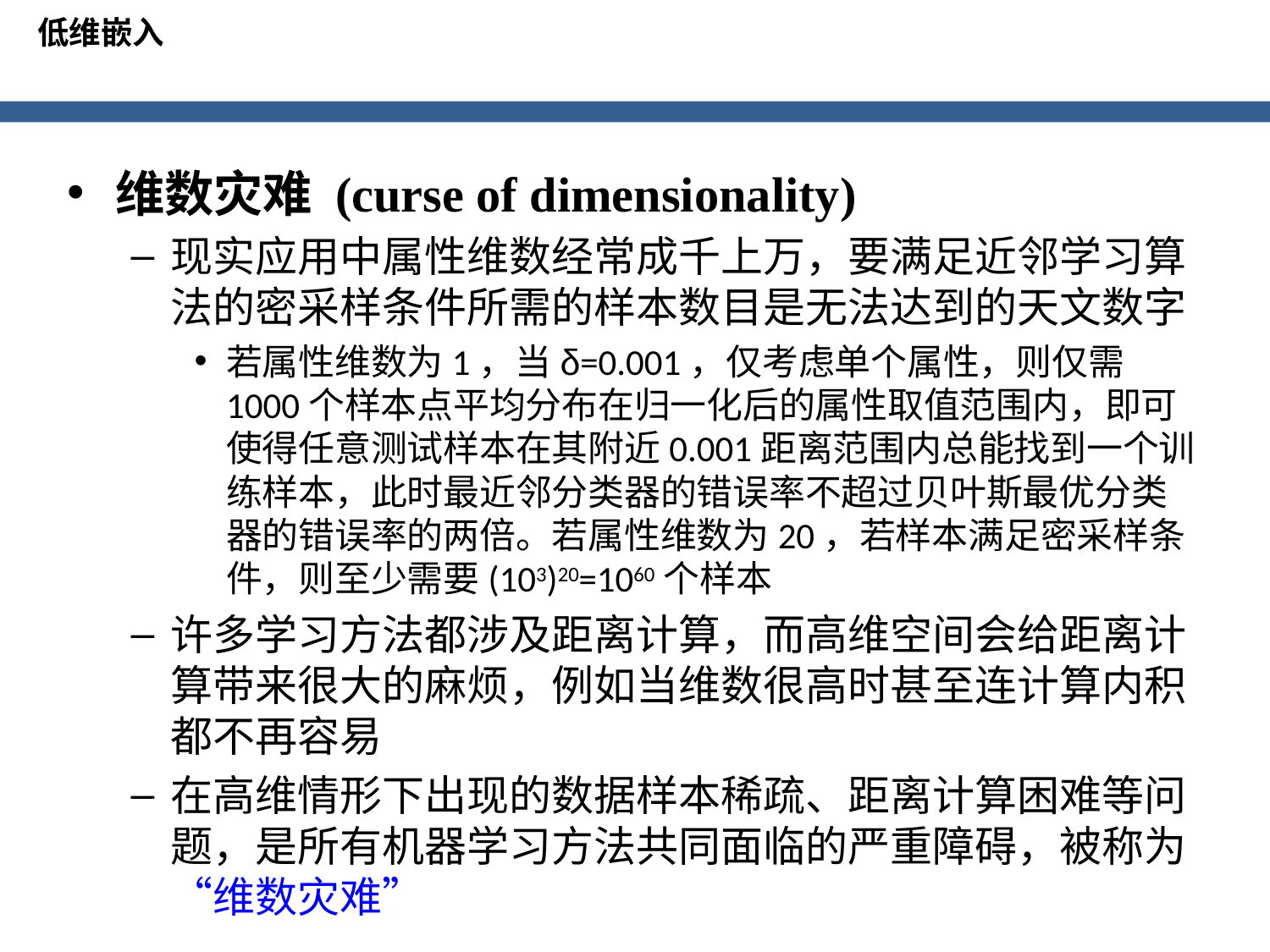

低维嵌入
维数灾难 (curse of dimensionality)
现实应用中属性维数经常成千上万，要满足近邻学习算法的密采样条件所需的样本数目是无法达到的天文数字
若属性维数为1，当δ=0.001，仅考虑单个属性，则仅需1000个样本点平均分布在归一化后的属性取值范围内，即可使得任意测试样本在其附近0.001距离范围内总能找到一个训练样本，此时最近邻分类器的错误率不超过贝叶斯最优分类器的错误率的两倍。若属性维数为20，若样本满足密采样条件，则至少需要(103)20=1060个样本
许多学习方法都涉及距离计算，而高维空间会给距离计算带来很大的麻烦，例如当维数很高时甚至连计算内积都不再容易
在高维情形下出现的数据样本稀疏、距离计算困难等问题，是所有机器学习方法共同面临的严重障碍，被称为“维数灾难”